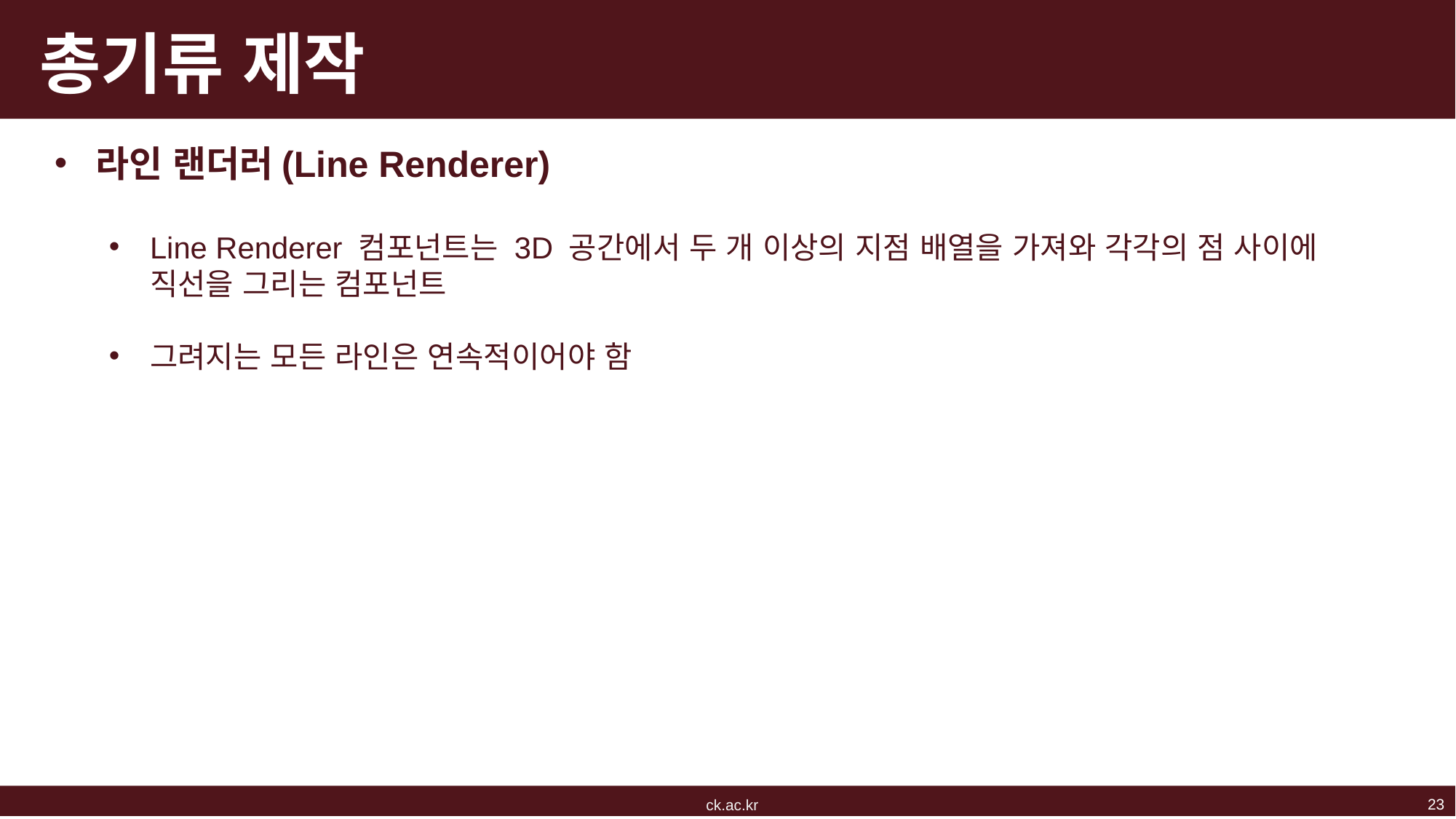

# 총기류 제작
라인 랜더러(Line Renderer)

Line Renderer 컴포넌트는 3D 공간에서 두 개 이상의 지점 배열을 가져와 각각의 점 사이에 직선을 그리는 컴포넌트

그려지는 모든 라인은 연속적이어야 함
23
ck.ac.kr